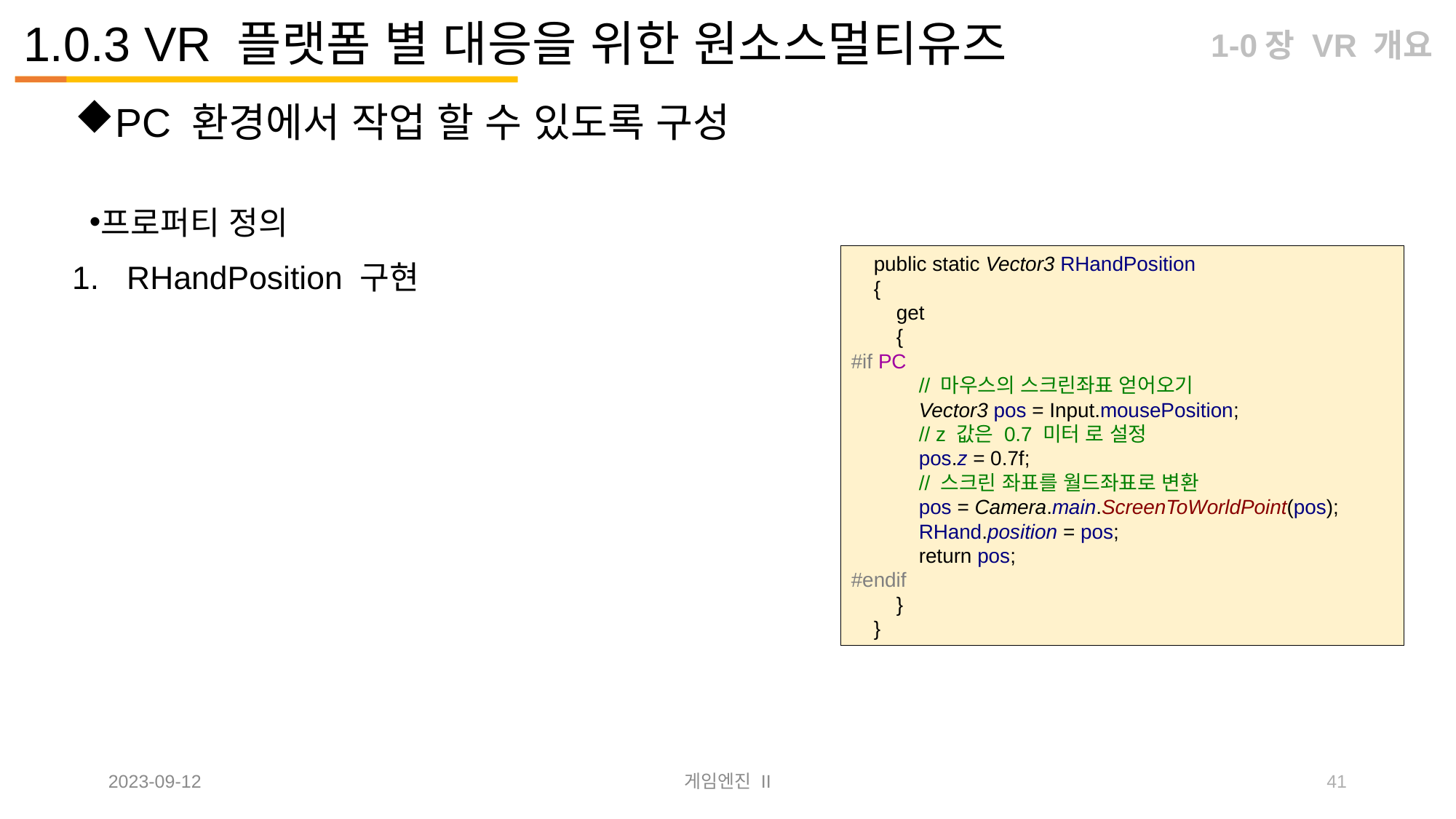

# 1.0.3 VR 플랫폼 별 대응을 위한 원소스멀티유즈
1-0장 VR 개요

PC 환경에서 작업 할 수 있도록 구성
프로퍼티 정의
RHandPosition 구현
    public static Vector3 RHandPosition
    {
        get
        {
#if PC
            // 마우스의 스크린좌표 얻어오기
            Vector3 pos = Input.mousePosition;
            // z 값은 0.7 미터 로 설정
            pos.z = 0.7f;
            // 스크린 좌표를 월드좌표로 변환
            pos = Camera.main.ScreenToWorldPoint(pos);
            RHand.position = pos;
            return pos;
#endif
        }
    }
2023-09-12
게임엔진 II
41